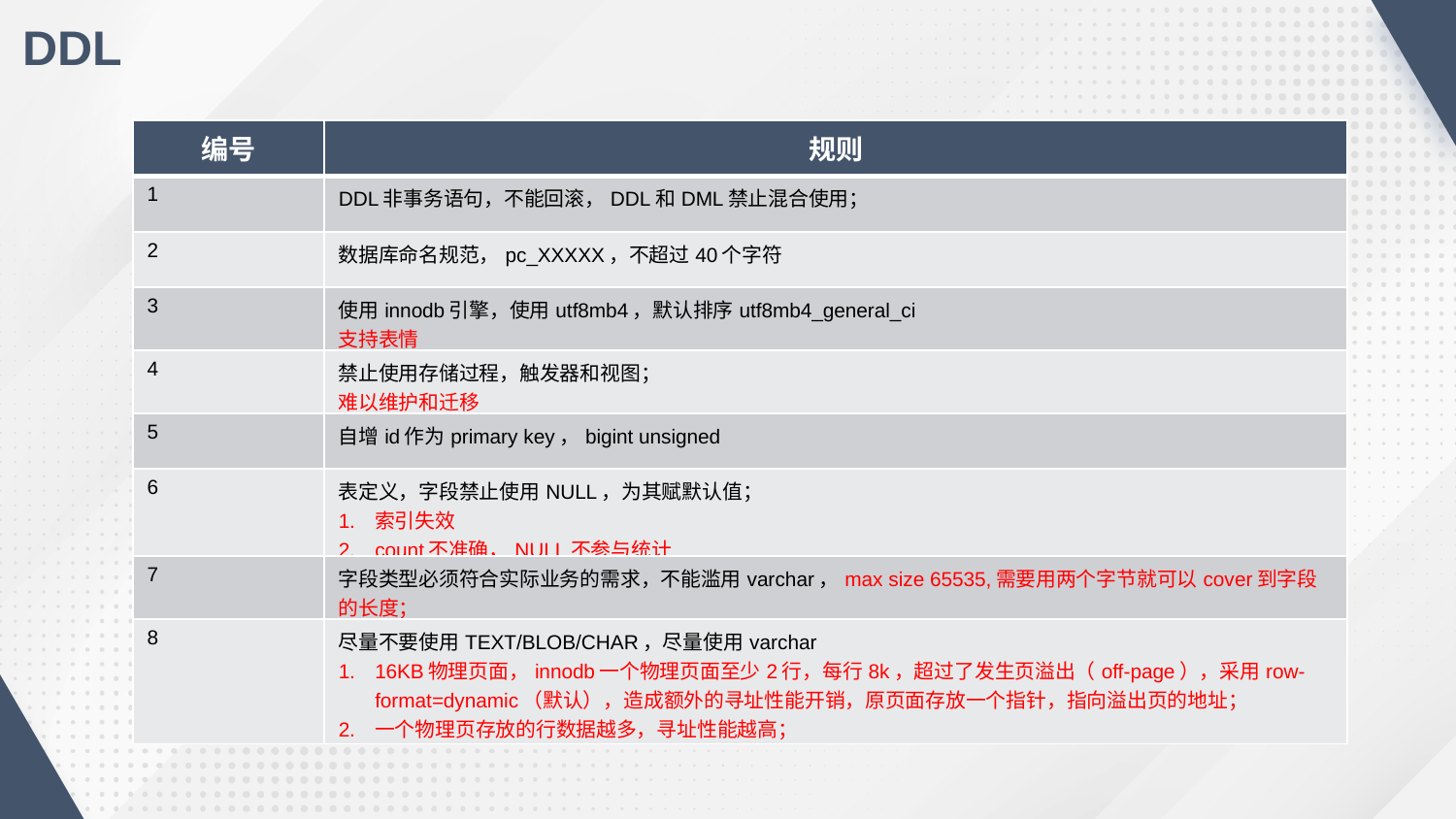

DDL
| 编号 | 规则 |
| --- | --- |
| 1 | DDL非事务语句，不能回滚，DDL和DML禁止混合使用； |
| 2 | 数据库命名规范，pc\_XXXXX，不超过40个字符 |
| 3 | 使用innodb引擎，使用utf8mb4，默认排序utf8mb4\_general\_ci 支持表情 |
| 4 | 禁止使用存储过程，触发器和视图； 难以维护和迁移 |
| 5 | 自增id作为primary key，bigint unsigned |
| 6 | 表定义，字段禁止使用NULL，为其赋默认值； 索引失效 count不准确，NULL不参与统计 |
| 7 | 字段类型必须符合实际业务的需求，不能滥用varchar，max size 65535,需要用两个字节就可以cover到字段的长度； |
| 8 | 尽量不要使用TEXT/BLOB/CHAR，尽量使用varchar 16KB物理页面，innodb一个物理页面至少2行，每行8k，超过了发生页溢出（off-page），采用row-format=dynamic（默认），造成额外的寻址性能开销，原页面存放一个指针，指向溢出页的地址； 一个物理页存放的行数据越多，寻址性能越高； |